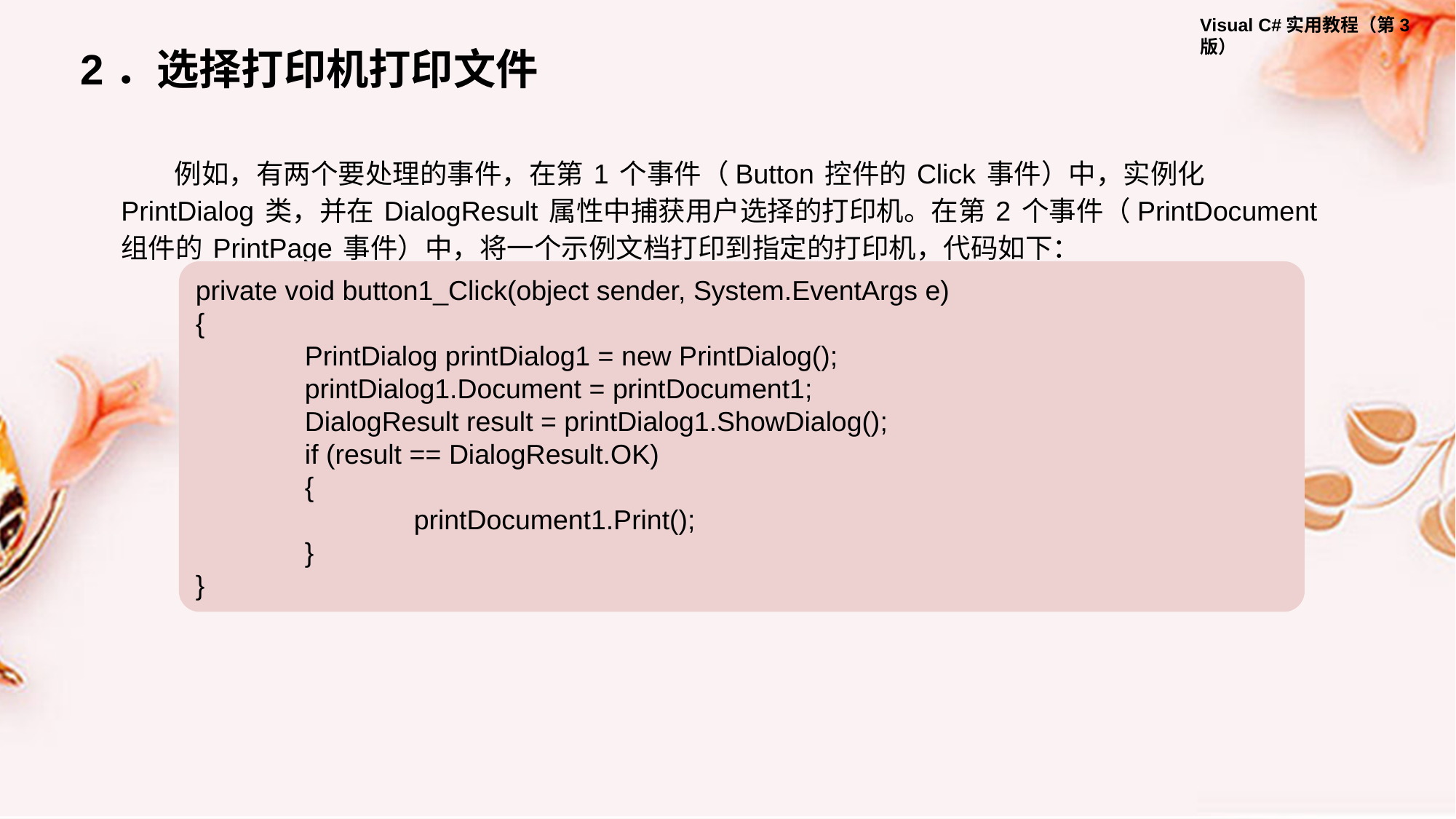

2．选择打印机打印文件
例如，有两个要处理的事件，在第 1 个事件（Button 控件的 Click 事件）中，实例化 PrintDialog 类，并在 DialogResult 属性中捕获用户选择的打印机。在第 2 个事件（PrintDocument 组件的 PrintPage 事件）中，将一个示例文档打印到指定的打印机，代码如下：
private void button1_Click(object sender, System.EventArgs e)
{
	PrintDialog printDialog1 = new PrintDialog();
	printDialog1.Document = printDocument1;
	DialogResult result = printDialog1.ShowDialog();
	if (result == DialogResult.OK)
	{
		printDocument1.Print();
	}
}